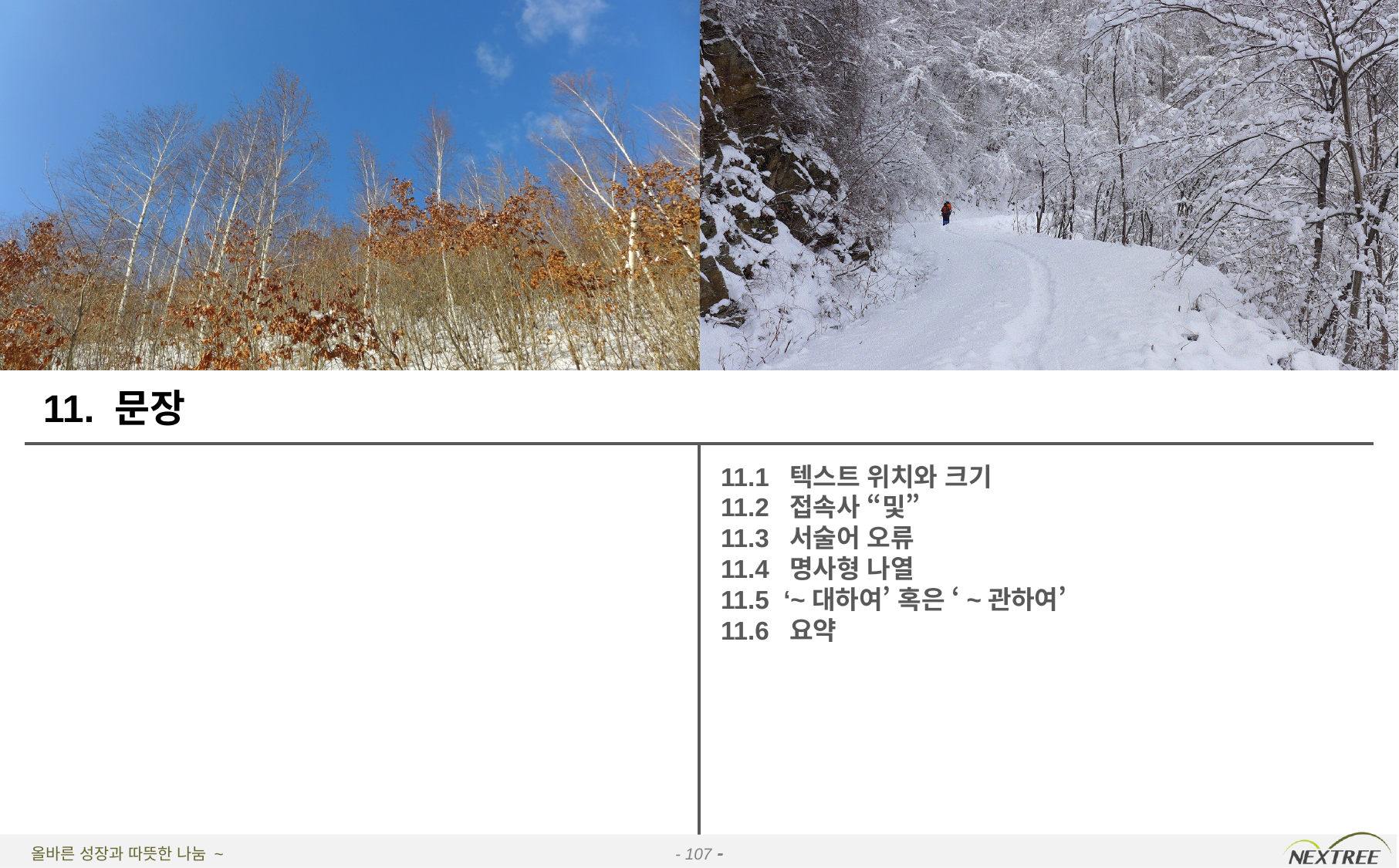

# 11. 문장
11.1  텍스트 위치와 크기
11.2  접속사 “및”
11.3  서술어 오류
11.4  명사형 나열
11.5  ‘~대하여’ 혹은 ‘~관하여’
11.6  요약